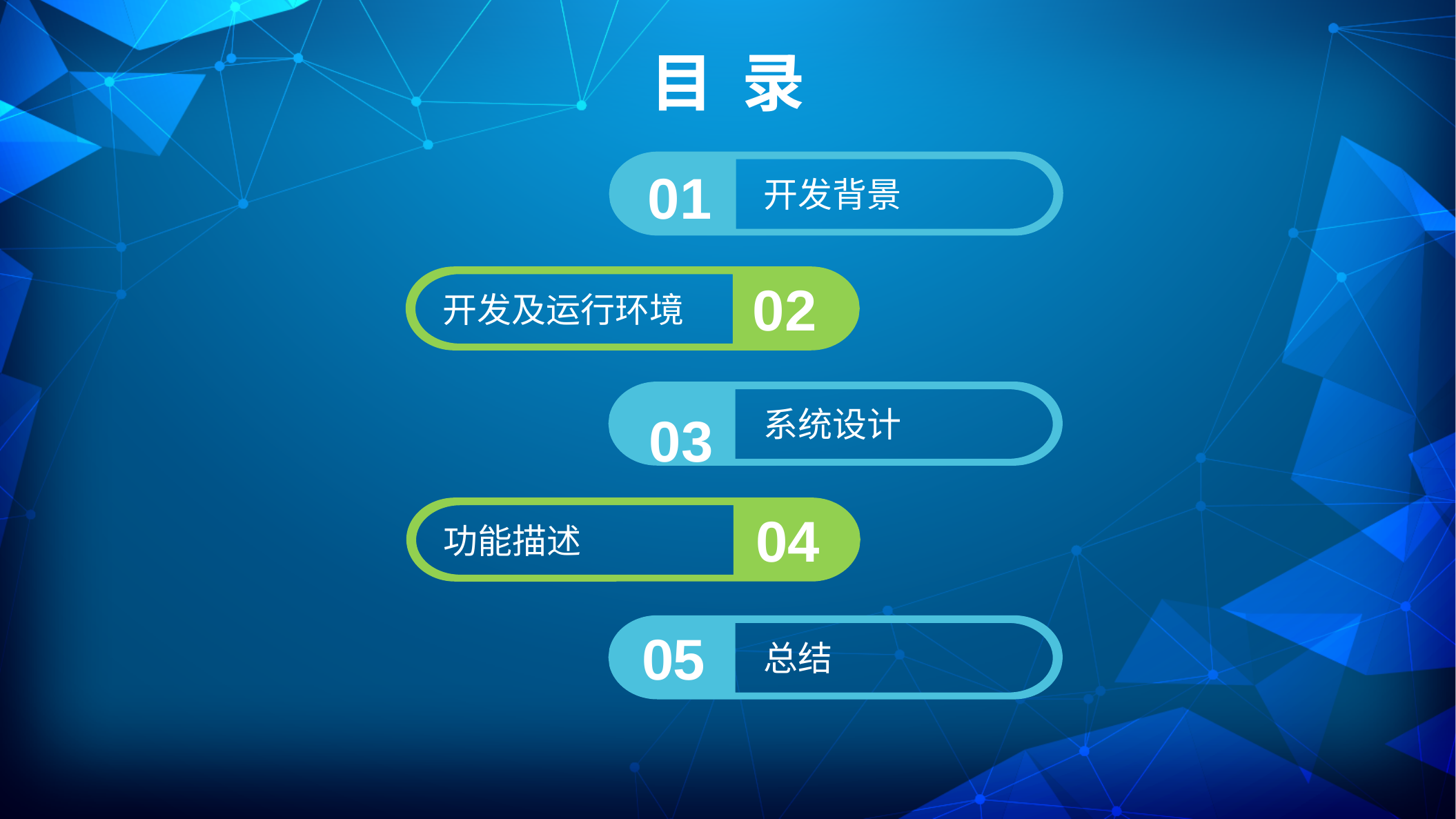

目  录
开发背景
01
开发及运行环境
02
系统设计
03
功能描述
04
总结
05